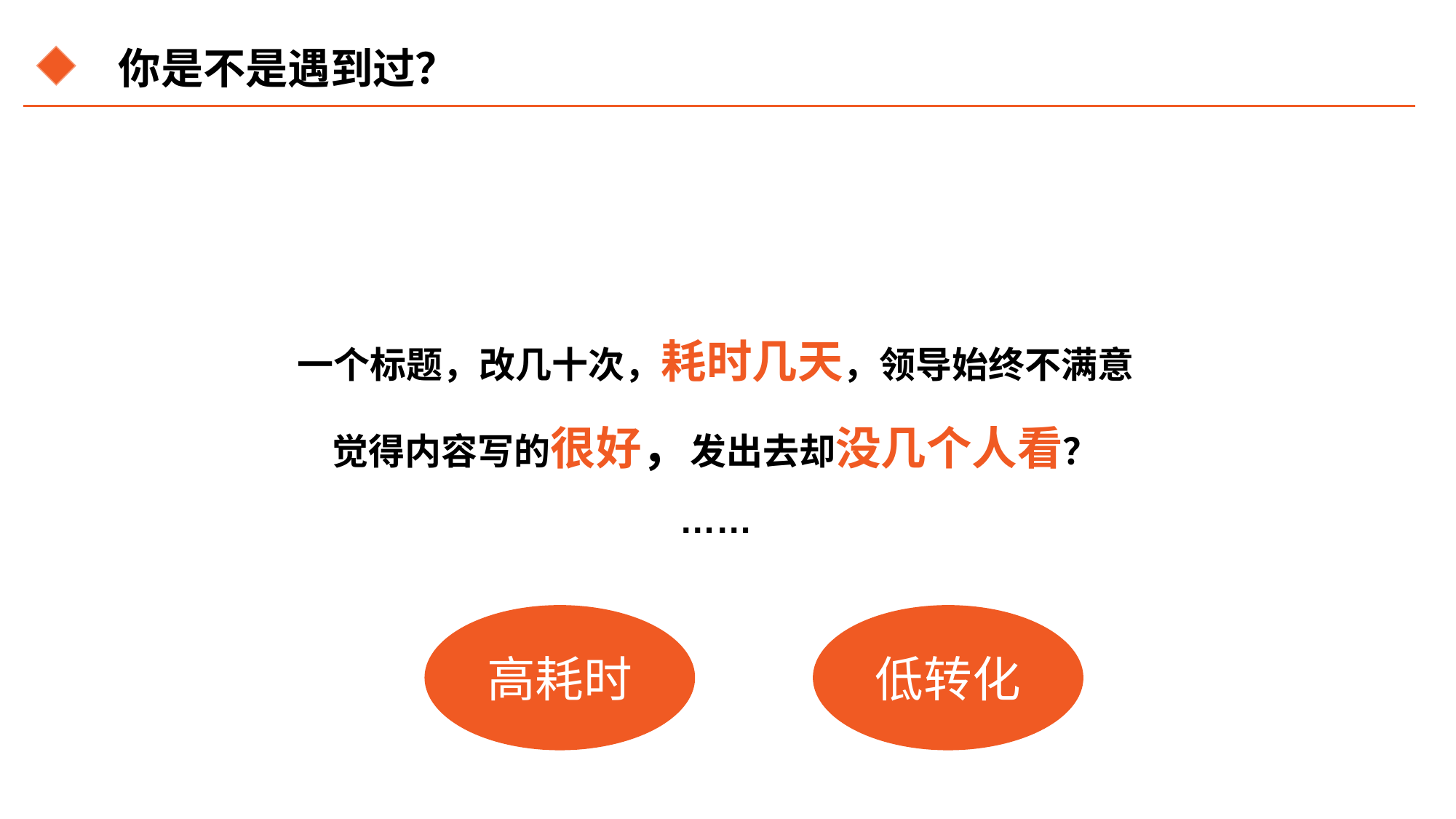

你是不是遇到过？
一个标题，改几十次，耗时几天，领导始终不满意
觉得内容写的很好，发出去却没几个人看？
……

高耗时
低转化